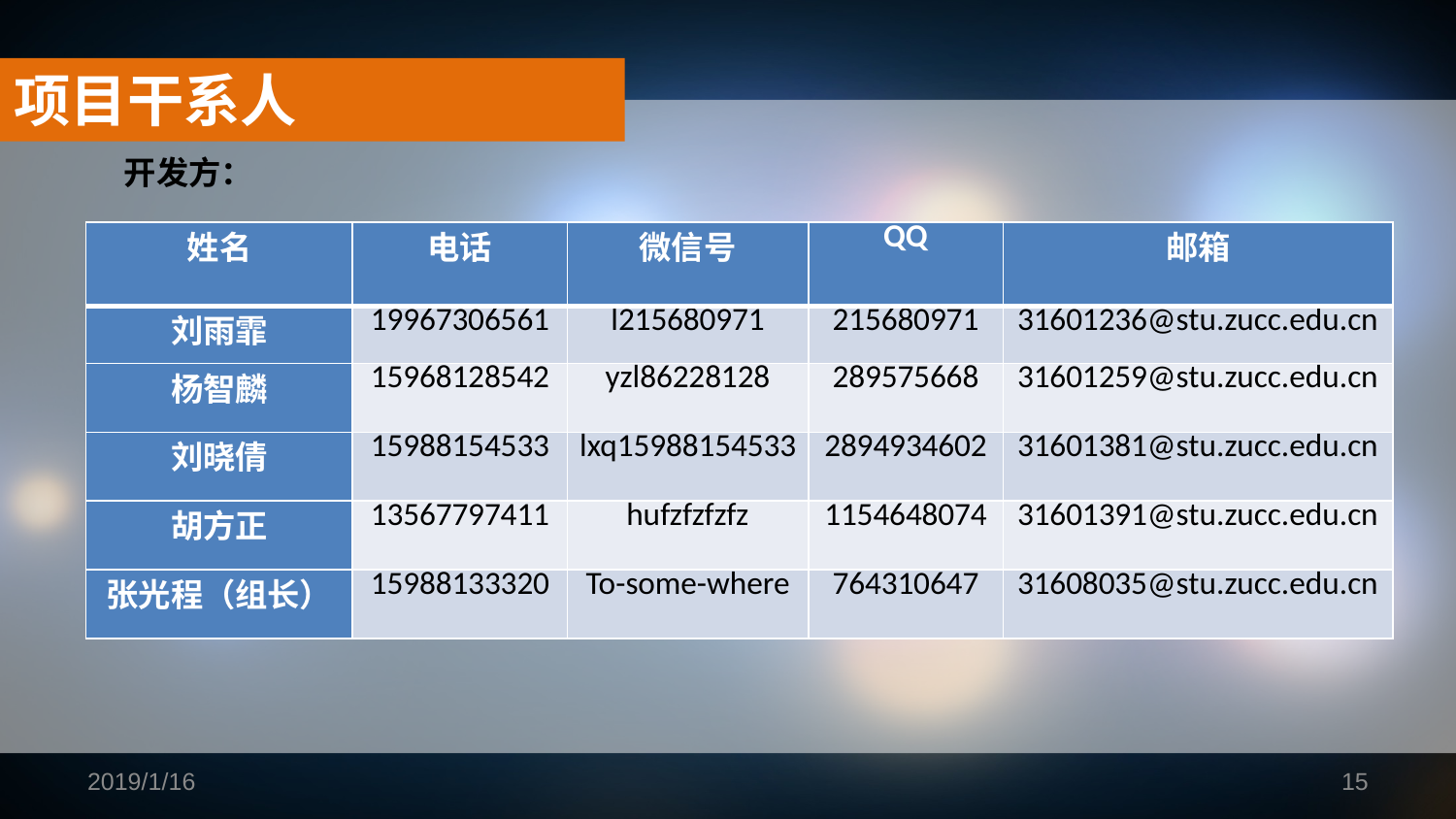

项目干系人

开发方：
| 姓名 | 电话 | 微信号 | QQ | 邮箱 |
| --- | --- | --- | --- | --- |
| 刘雨霏 | 19967306561 | l215680971 | 215680971 | 31601236@stu.zucc.edu.cn |
| 杨智麟 | 15968128542 | yzl86228128 | 289575668 | 31601259@stu.zucc.edu.cn |
| 刘晓倩 | 15988154533 | lxq15988154533 | 2894934602 | 31601381@stu.zucc.edu.cn |
| 胡方正 | 13567797411 | hufzfzfzfz | 1154648074 | 31601391@stu.zucc.edu.cn |
| 张光程（组长） | 15988133320 | To-some-where | 764310647 | 31608035@stu.zucc.edu.cn |
2019/1/16
15